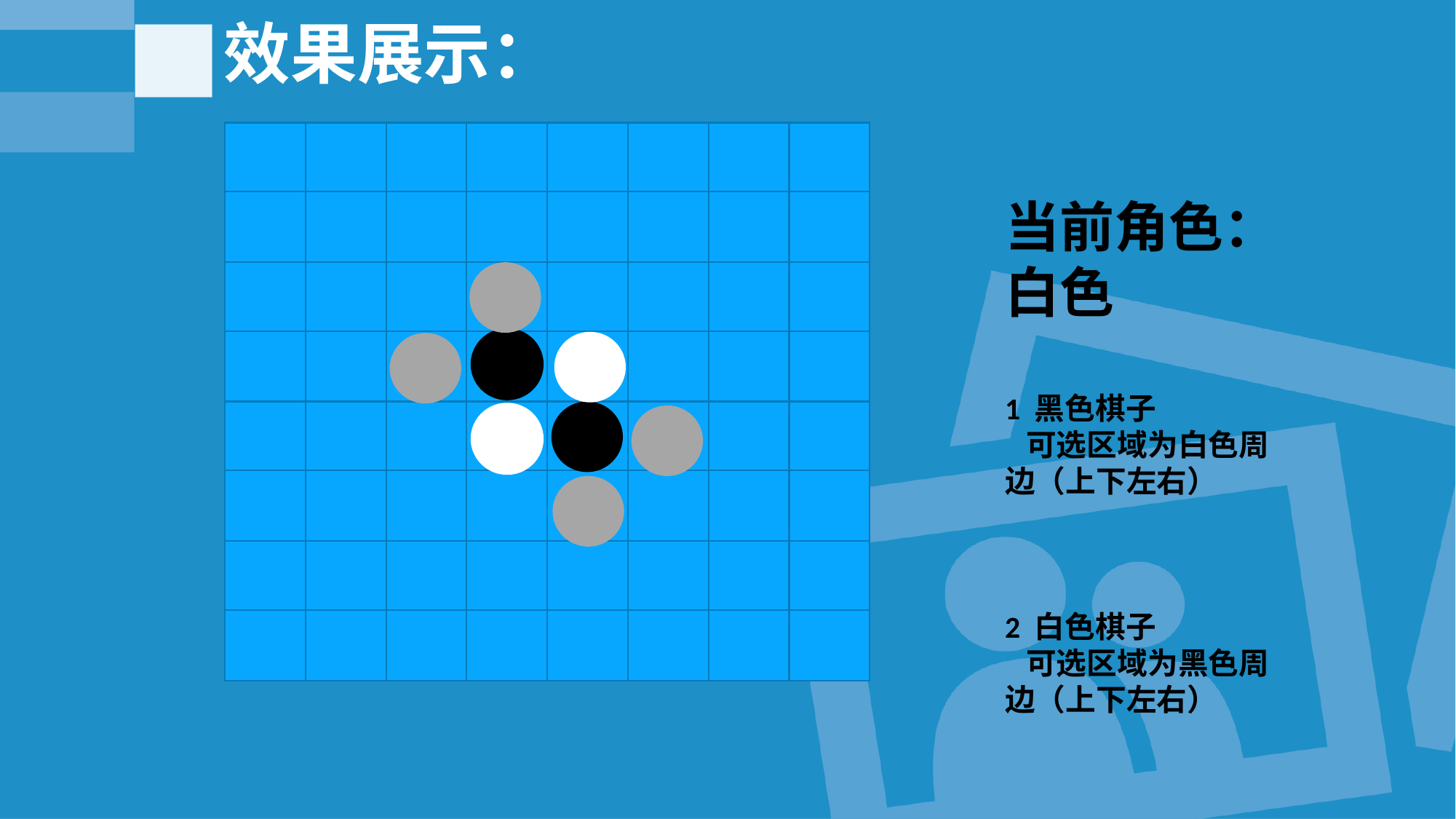

# 效果展示：

当前角色：白色

1 黑色棋子
  可选区域为白色周边（上下左右）

2 白色棋子
  可选区域为黑色周边（上下左右）